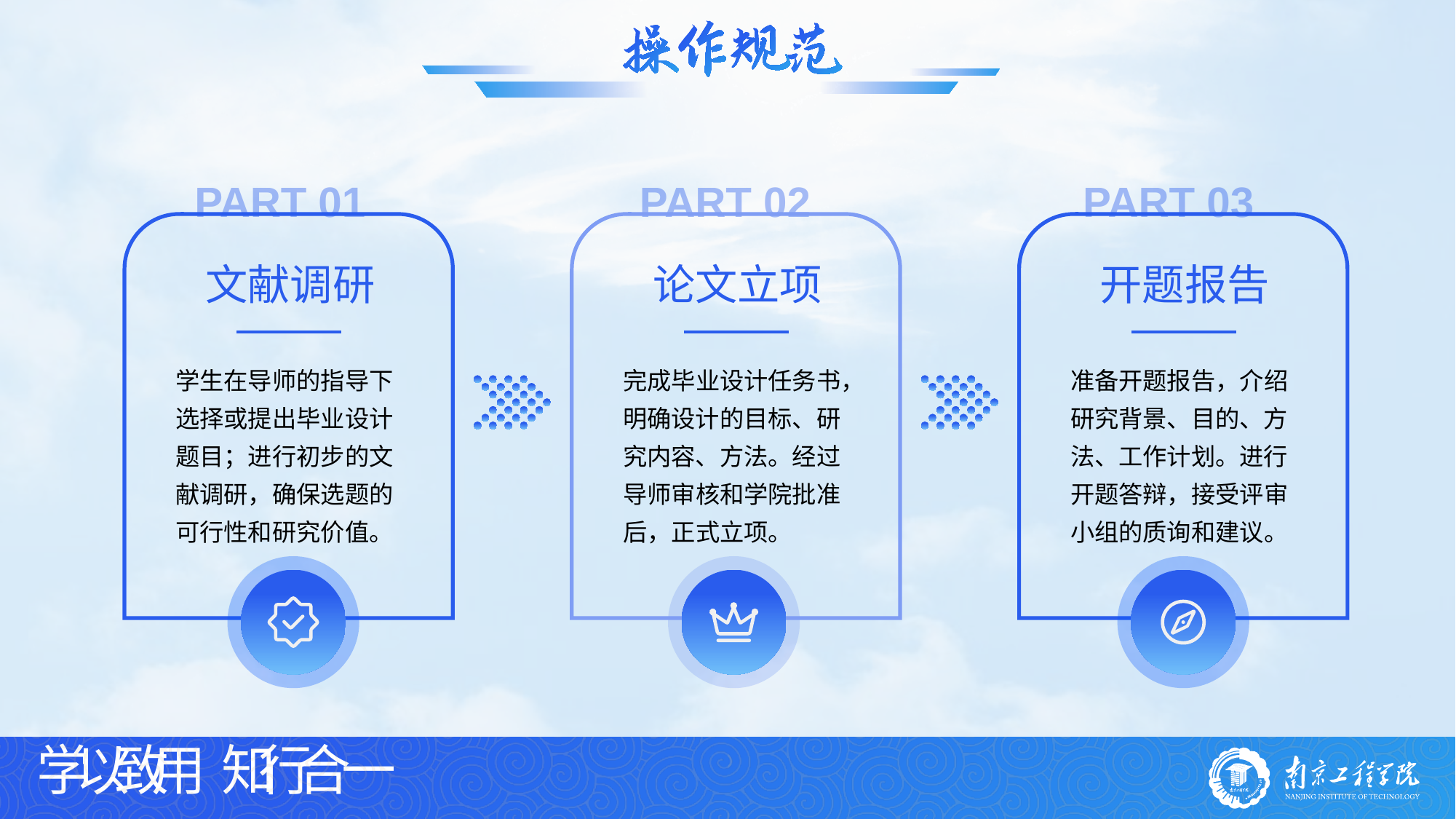

PART 01
PART 02
PART 03

文献调研
论文立项
开题报告
学生在导师的指导下选择或提出毕业设计题目；进行初步的文献调研，确保选题的可行性和研究价值。
完成毕业设计任务书，明确设计的目标、研究内容、方法。经过导师审核和学院批准后，正式立项。
准备开题报告，介绍研究背景、目的、方法、工作计划。进行开题答辩，接受评审小组的质询和建议。